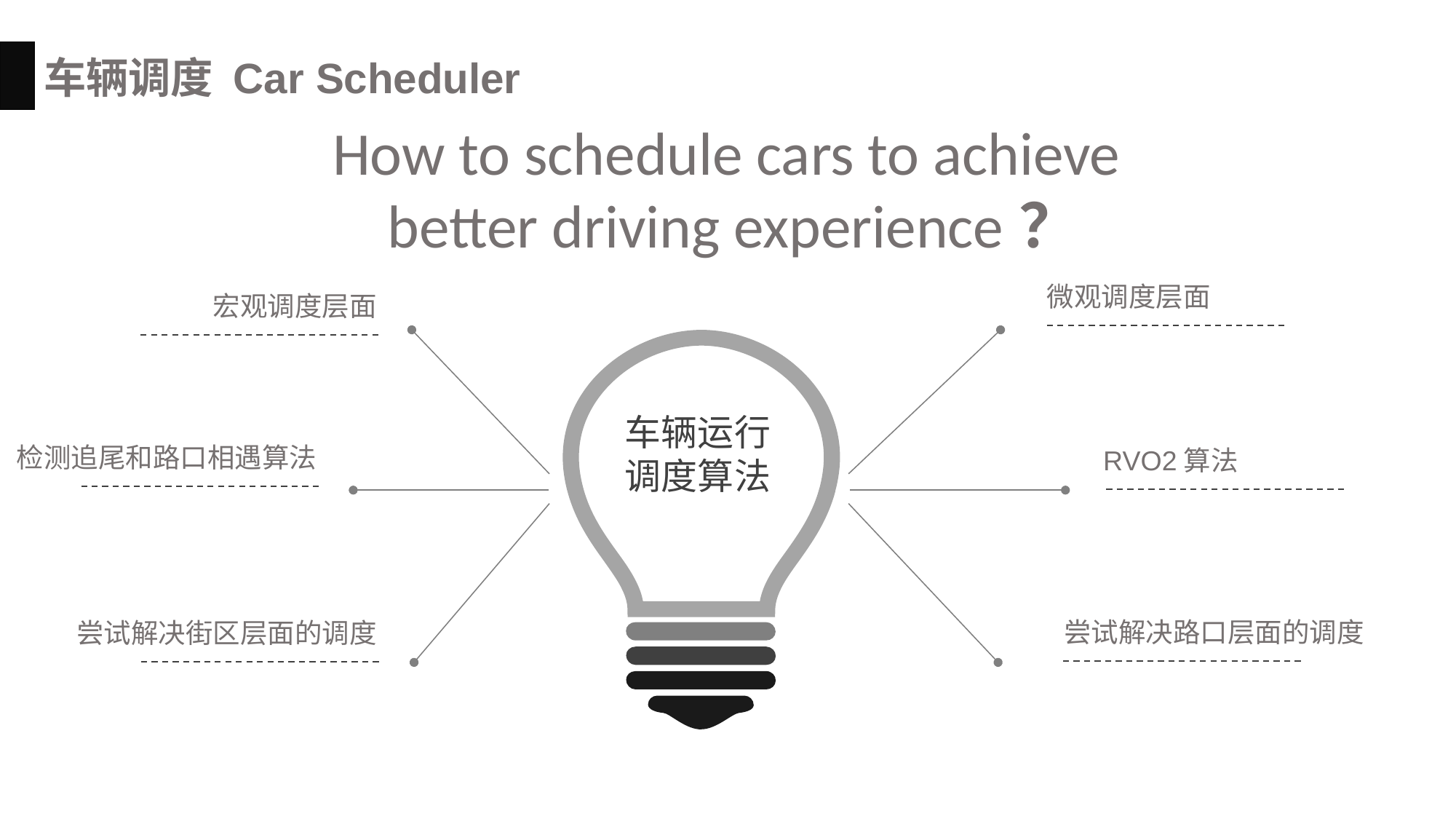

车辆调度 Car Scheduler
How to schedule cars to achieve
 better driving experience？
微观调度层面

宏观调度层面

车辆运行
调度算法
检测追尾和路口相遇算法
RVO2算法

尝试解决路口层面的调度

尝试解决街区层面的调度